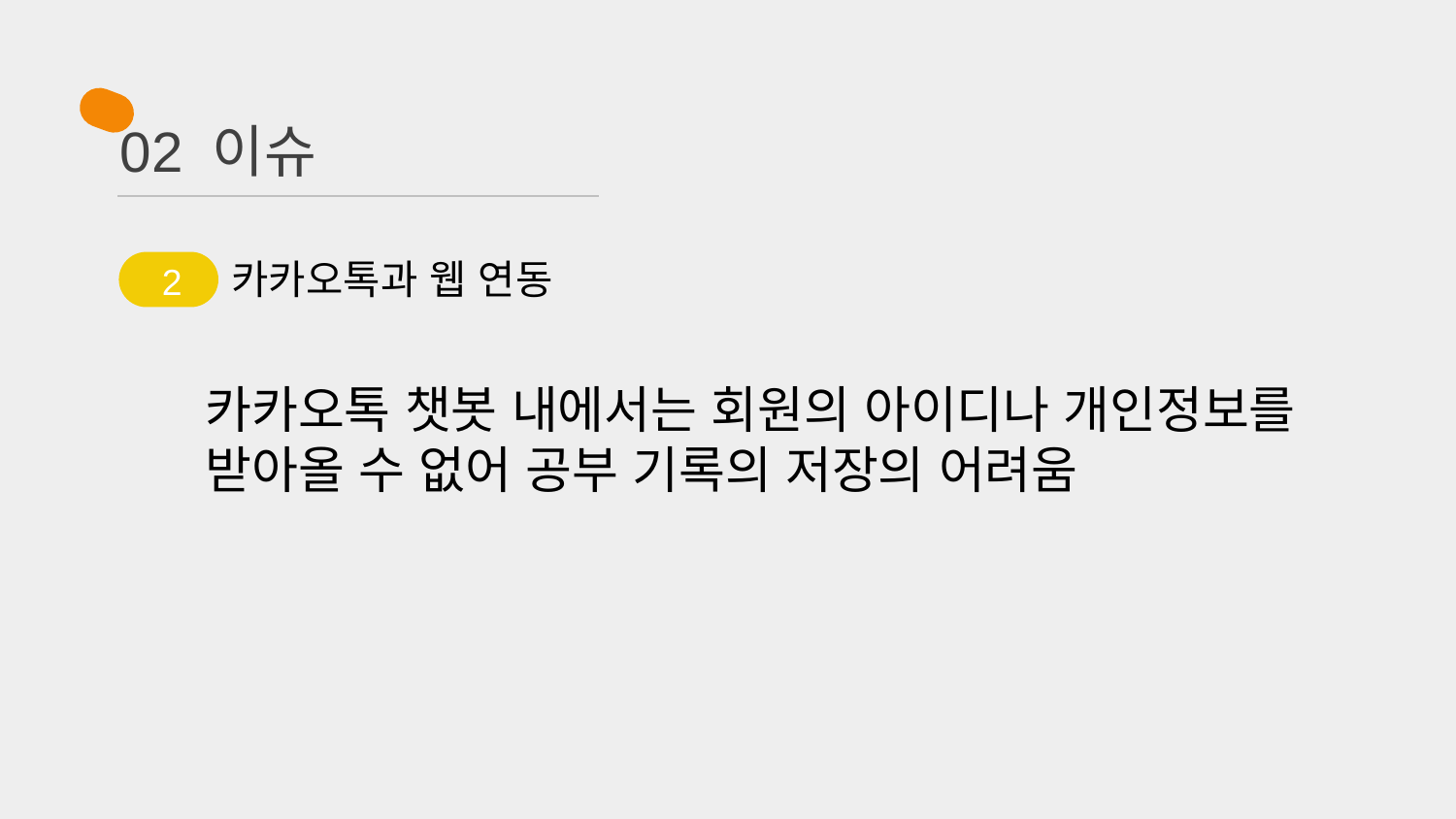

# 02 이슈
카카오톡과 웹 연동

2
카카오톡 챗봇 내에서는 회원의 아이디나 개인정보를 받아올 수 없어 공부 기록의 저장의 어려움